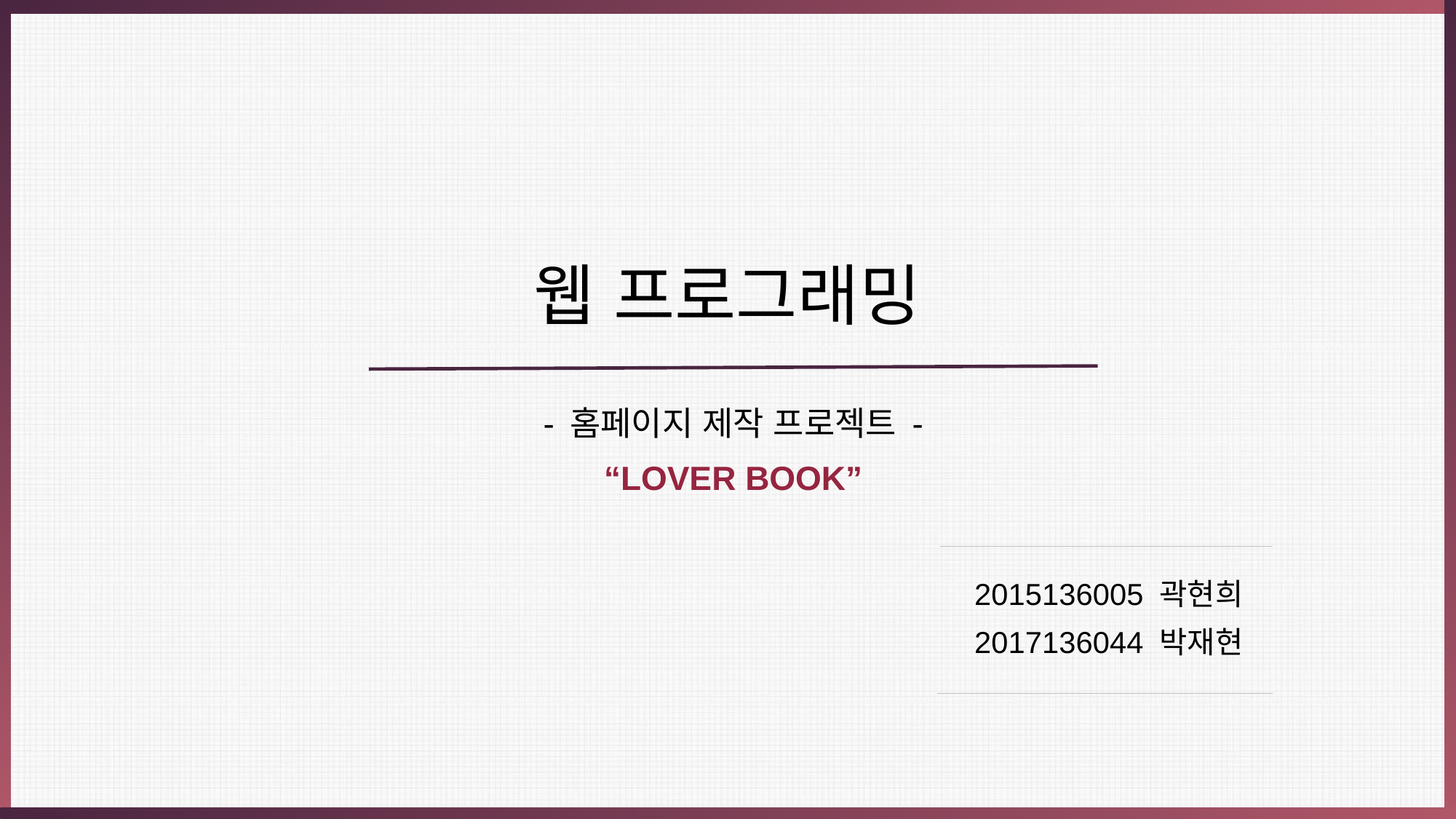

# 웹 프로그래밍
- 홈페이지 제작 프로젝트 -

“LOVER BOOK”
2015136005 곽현희
2017136044 박재현